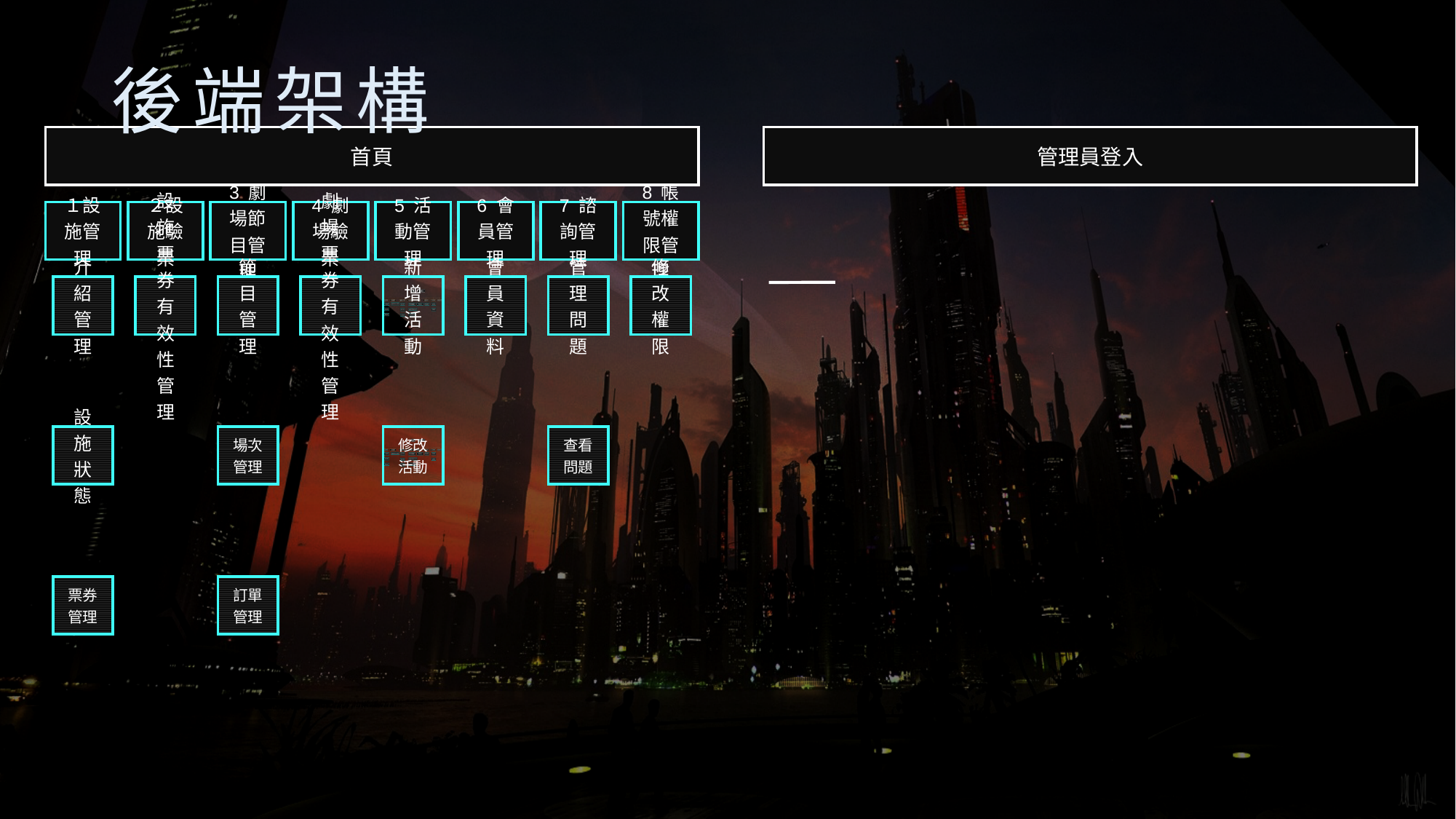

# 後端架構
首頁
１設施管理
介紹管理
管理員登入
設施狀態
6 會員管理
5 活動管理
7 諮詢管理
查看問題
場次管理
訂單管理
票券管理
修改活動